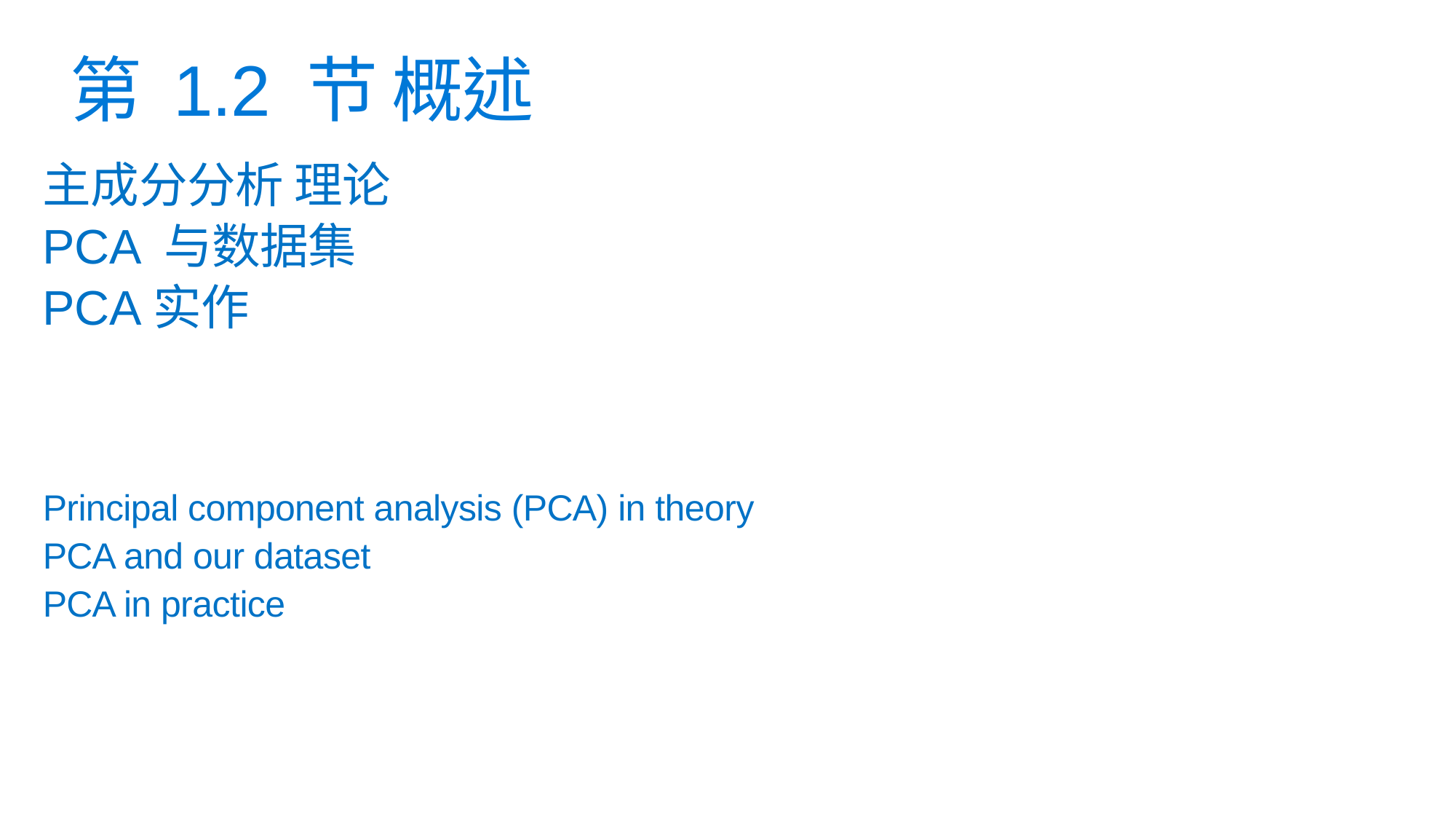

# 第 1.2 节 概述
主成分分析 理论
PCA 与数据集
PCA实作

Principal component analysis (PCA) in theory
PCA and our dataset
PCA in practice